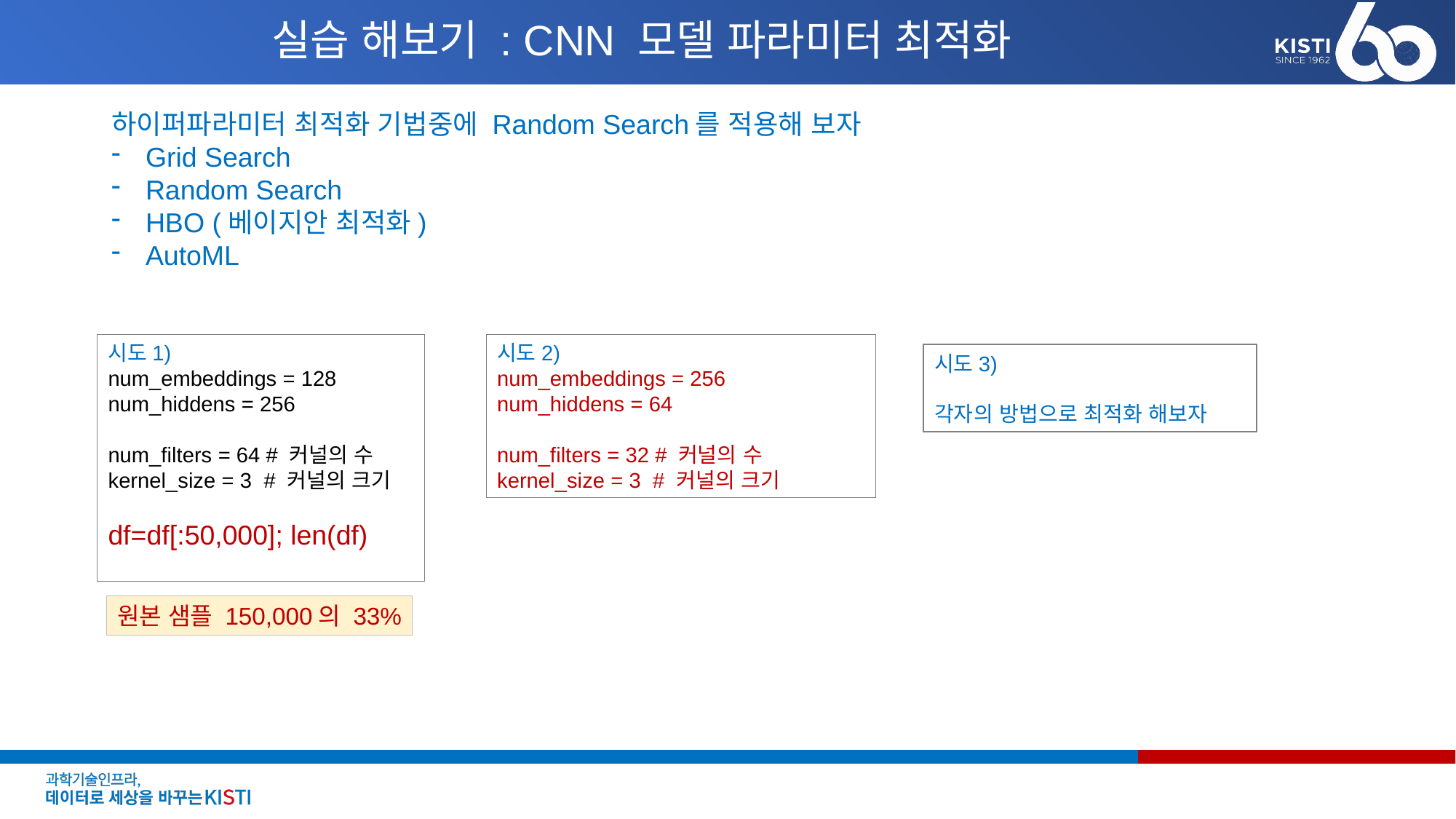

# 실습 해보기 : CNN 모델 파라미터 최적화
하이퍼파라미터 최적화 기법중에 Random Search를 적용해 보자
Grid Search
Random Search
HBO (베이지안 최적화)
AutoML
시도1)
num_embeddings = 128
num_hiddens = 256
num_filters = 64 # 커널의 수
kernel_size = 3  # 커널의 크기

df=df[:50,000]; len(df)

시도2)
num_embeddings = 256
num_hiddens = 64
num_filters = 32 # 커널의 수
kernel_size = 3  # 커널의 크기
시도3)

각자의 방법으로 최적화 해보자
원본 샘플 150,000의 33%